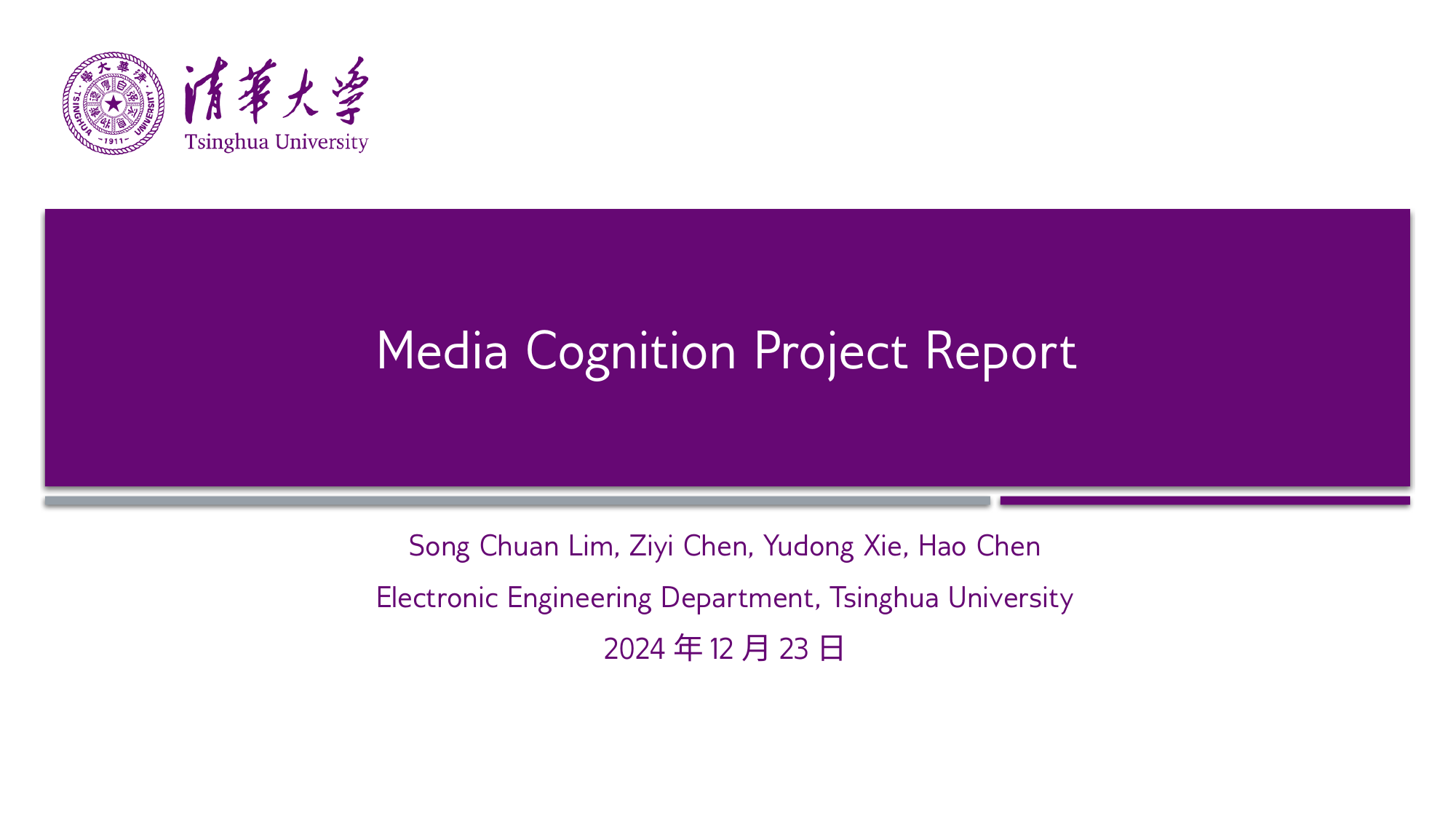

# Media Cognition Project Report
Song Chuan Lim, Ziyi Chen, Yudong Xie, Hao Chen
Electronic Engineering Department, Tsinghua University
2024年12月23日